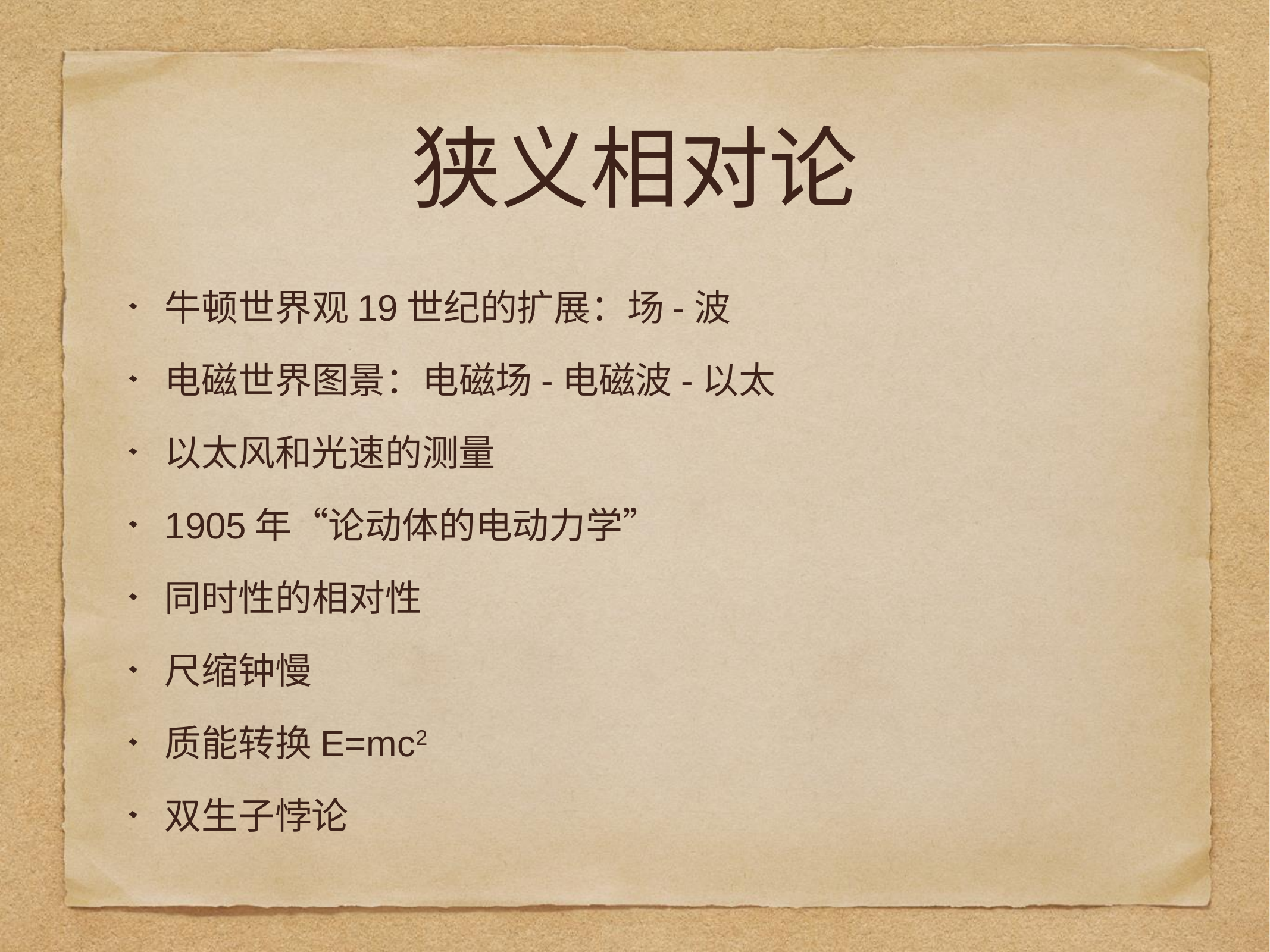

# 狭义相对论
牛顿世界观19世纪的扩展：场-波
电磁世界图景：电磁场-电磁波-以太
以太风和光速的测量
1905年“论动体的电动力学”
同时性的相对性
尺缩钟慢
质能转换E=mc2
双生子悖论